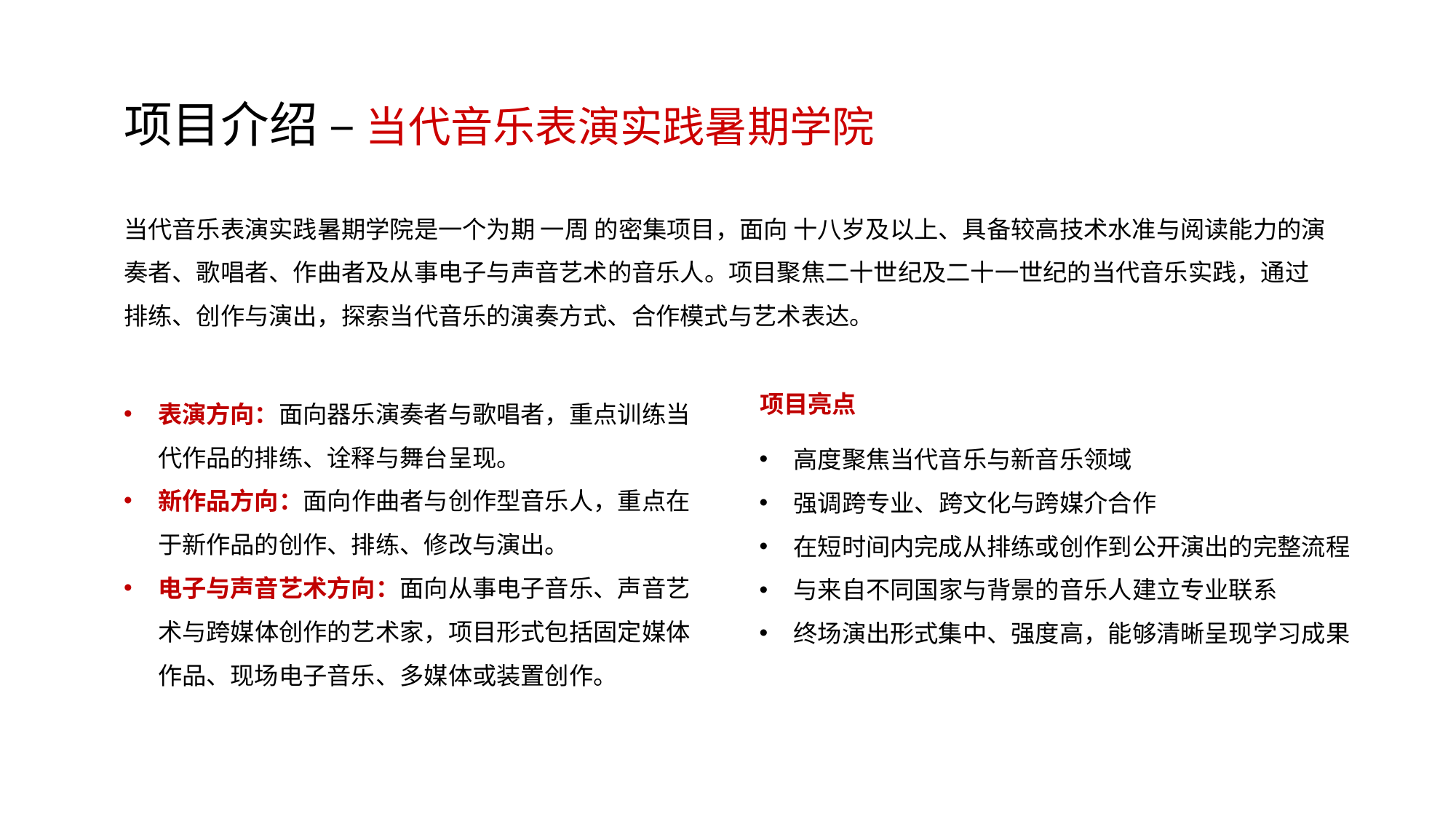

项目介绍 – 当代音乐表演实践暑期学院
当代音乐表演实践暑期学院是一个为期 一周 的密集项目，面向 十八岁及以上、具备较高技术水准与阅读能力的演奏者、歌唱者、作曲者及从事电子与声音艺术的音乐人。项目聚焦二十世纪及二十一世纪的当代音乐实践，通过排练、创作与演出，探索当代音乐的演奏方式、合作模式与艺术表达。
表演方向：面向器乐演奏者与歌唱者，重点训练当代作品的排练、诠释与舞台呈现。
新作品方向：面向作曲者与创作型音乐人，重点在于新作品的创作、排练、修改与演出。
电子与声音艺术方向：面向从事电子音乐、声音艺术与跨媒体创作的艺术家，项目形式包括固定媒体作品、现场电子音乐、多媒体或装置创作。
项目亮点
高度聚焦当代音乐与新音乐领域
强调跨专业、跨文化与跨媒介合作
在短时间内完成从排练或创作到公开演出的完整流程
与来自不同国家与背景的音乐人建立专业联系
终场演出形式集中、强度高，能够清晰呈现学习成果